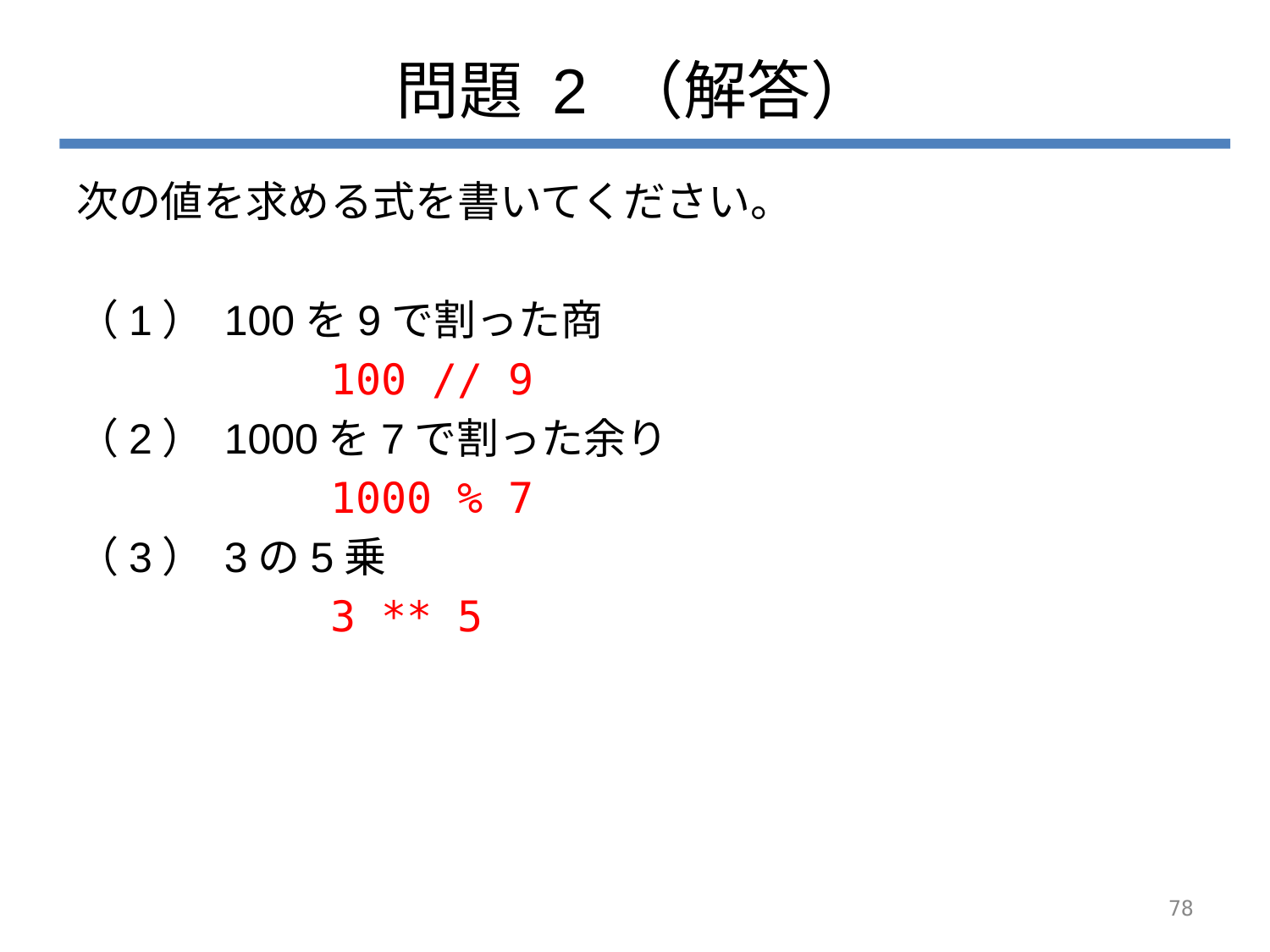

# 問題 2 （解答）
次の値を求める式を書いてください。

（1） 100を9で割った商
		100 // 9
（2） 1000を7で割った余り
		1000 % 7
（3） 3の5乗
		3 ** 5

78